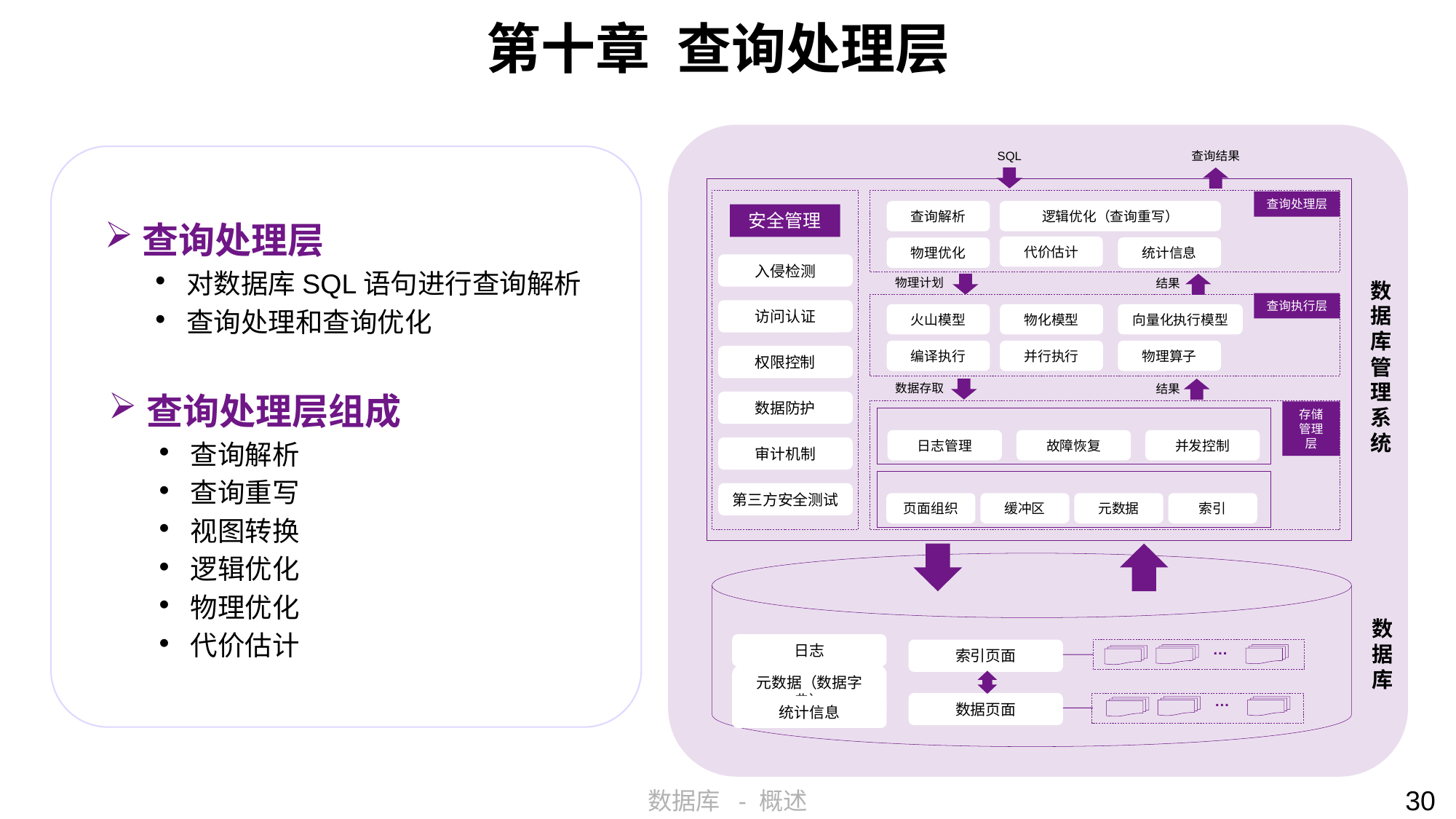

# 第十章 查询处理层

SQL
查询结果

查询处理层
逻辑优化（查询重写）
查询解析
安全管理
代价估计
统计信息
物理优化
入侵检测
物理计划
结果

数据库管理系统
查询执行层

访问认证
火山模型
物化模型
向量化执行模型
编译执行
并行执行
物理算子
权限控制
数据存取

结果
数据防护

存储管理层

日志管理
故障恢复
并发控制
审计机制

第三方安全测试
页面组织
缓冲区
元数据
索引

数据库
日志
…

索引页面

元数据（数据字典）

…
数据页面

统计信息

查询处理层
对数据库SQL语句进行查询解析
查询处理和查询优化

查询处理层组成
查询解析
查询重写
视图转换
逻辑优化
物理优化
代价估计
30
数据库 - 概述